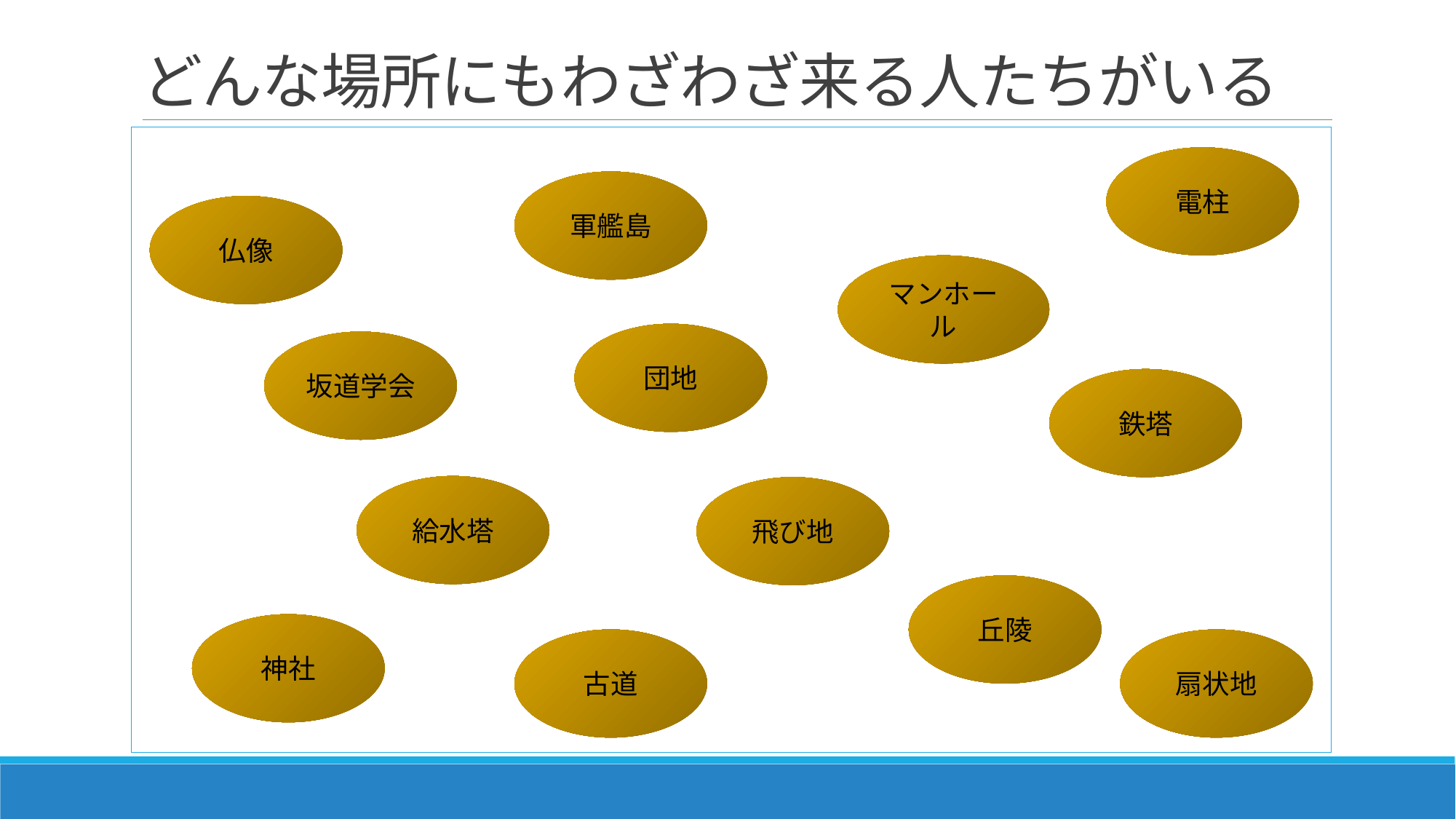

# どんな場所にもわざわざ来る人たちがいる

電柱
軍艦島
仏像
マンホール
団地
坂道学会
鉄塔
給水塔
飛び地
丘陵
神社
扇状地
古道